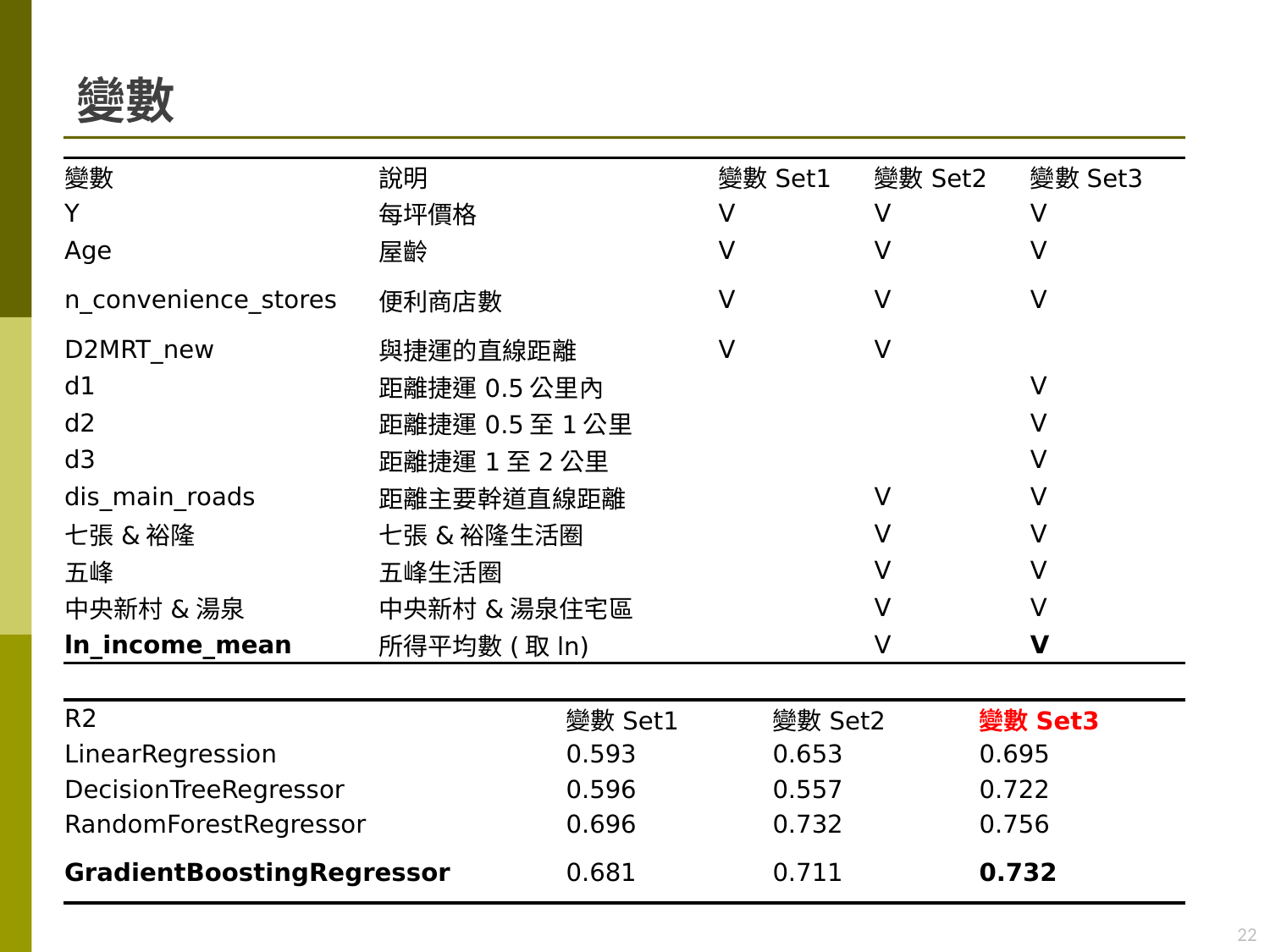

# 變數
| 變數 | 說明 | 變數Set1 | 變數Set2 | 變數Set3 |
| --- | --- | --- | --- | --- |
| Y | 每坪價格 | V | V | V |
| Age | 屋齡 | V | V | V |
| n\_convenience\_stores | 便利商店數 | V | V | V |
| D2MRT\_new | 與捷運的直線距離 | V | V |  |
| d1 | 距離捷運0.5公里內 |  |  | V |
| d2 | 距離捷運0.5至1公里 |  |  | V |
| d3 | 距離捷運1至2公里 |  |  | V |
| dis\_main\_roads | 距離主要幹道直線距離 |  | V | V |
| 七張&裕隆 | 七張&裕隆生活圈 |  | V | V |
| 五峰 | 五峰生活圈 |  | V | V |
| 中央新村&湯泉 | 中央新村&湯泉住宅區 |  | V | V |
| ln\_income\_mean | 所得平均數(取ln) |  | V | V |
| R2 | 變數Set1 | 變數Set2 | 變數Set3 |
| --- | --- | --- | --- |
| LinearRegression | 0.593 | 0.653 | 0.695 |
| DecisionTreeRegressor | 0.596 | 0.557 | 0.722 |
| RandomForestRegressor | 0.696 | 0.732 | 0.756 |
| GradientBoostingRegressor | 0.681 | 0.711 | 0.732 |
22